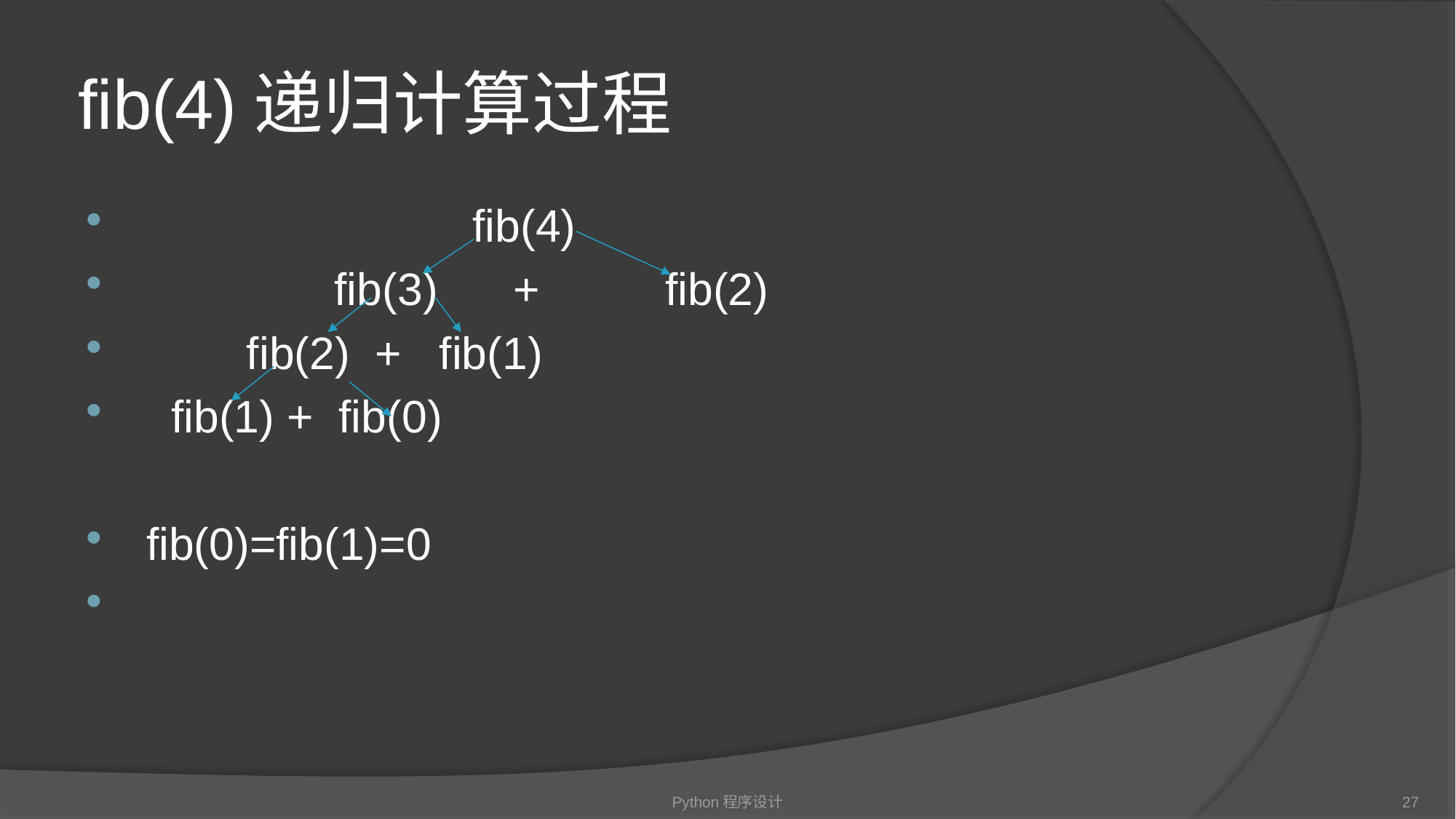

# fib(4)递归计算过程
                           fib(4)
                fib(3)      +          fib(2)
         fib(2)  +   fib(1)
   fib(1) +  fib(0)

 fib(0)=fib(1)=0

Python程序设计
27